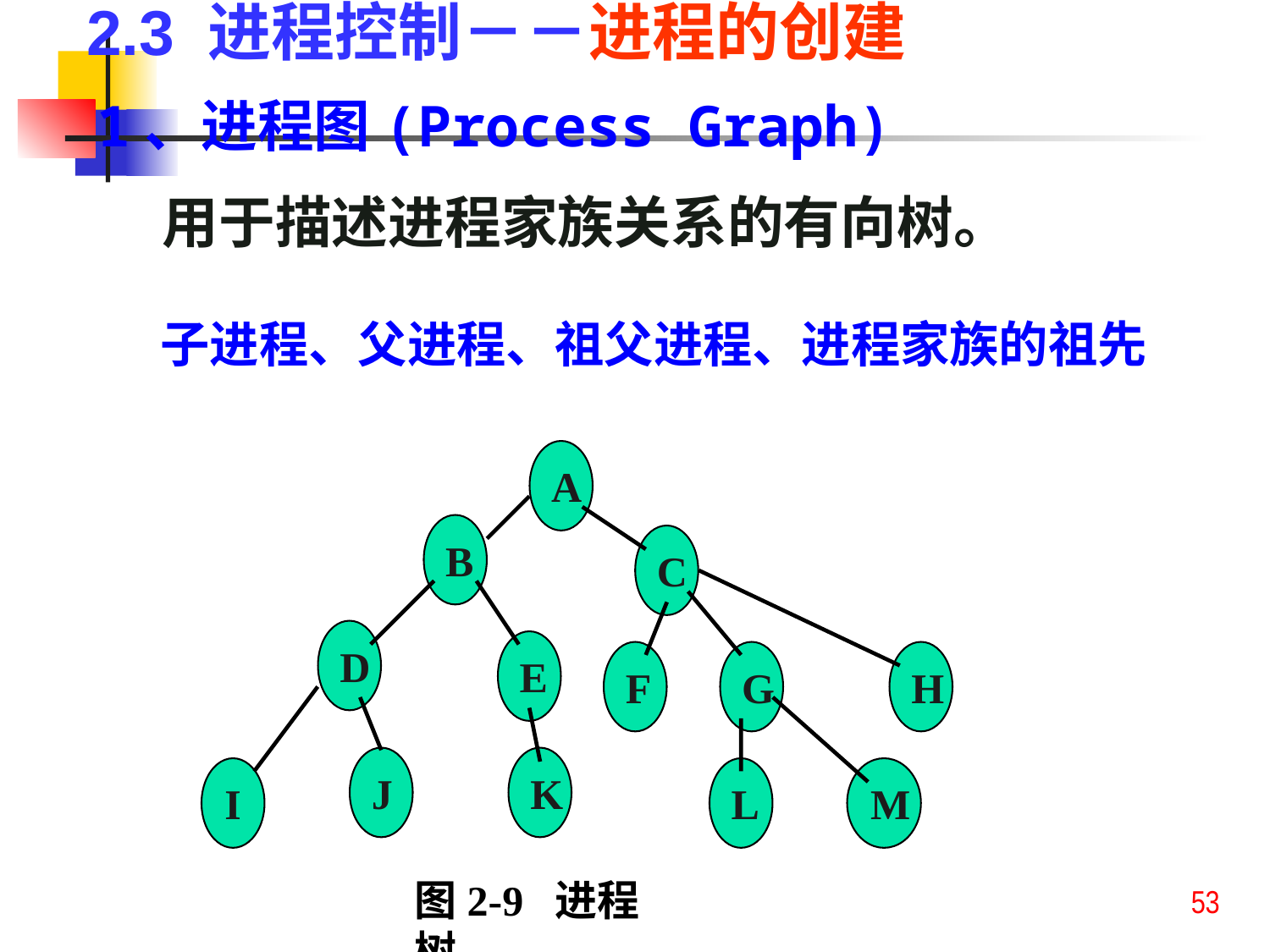

2.3 进程控制－－进程的创建
1、进程图(Process Graph)
    用于描述进程家族关系的有向树。
子进程、父进程、祖父进程、进程家族的祖先
A

B
C

D
E
F
G
H

J
K
I
L
M
图2-9  进程树
53